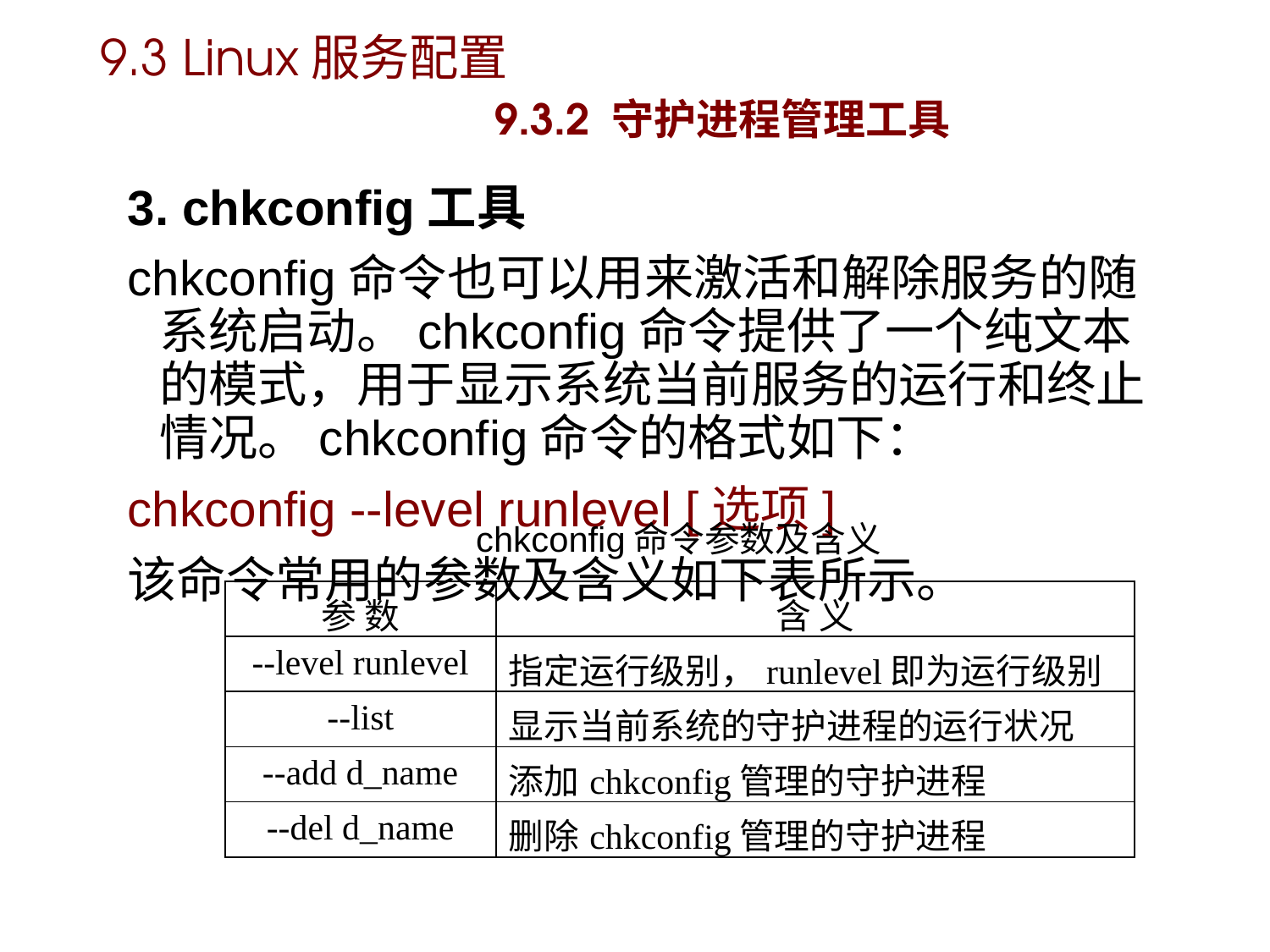

# 9.3 Linux服务配置 9.3.2 守护进程管理工具
3. chkconfig工具
chkconfig命令也可以用来激活和解除服务的随系统启动。chkconfig命令提供了一个纯文本的模式，用于显示系统当前服务的运行和终止情况。chkconfig命令的格式如下：
chkconfig --level runlevel [选项]
该命令常用的参数及含义如下表所示。
chkconfig命令参数及含义
| 参 数 | 含 义 |
| --- | --- |
| --level runlevel | 指定运行级别，runlevel即为运行级别 |
| --list | 显示当前系统的守护进程的运行状况 |
| --add d\_name | 添加chkconfig管理的守护进程 |
| --del d\_name | 删除chkconfig管理的守护进程 |